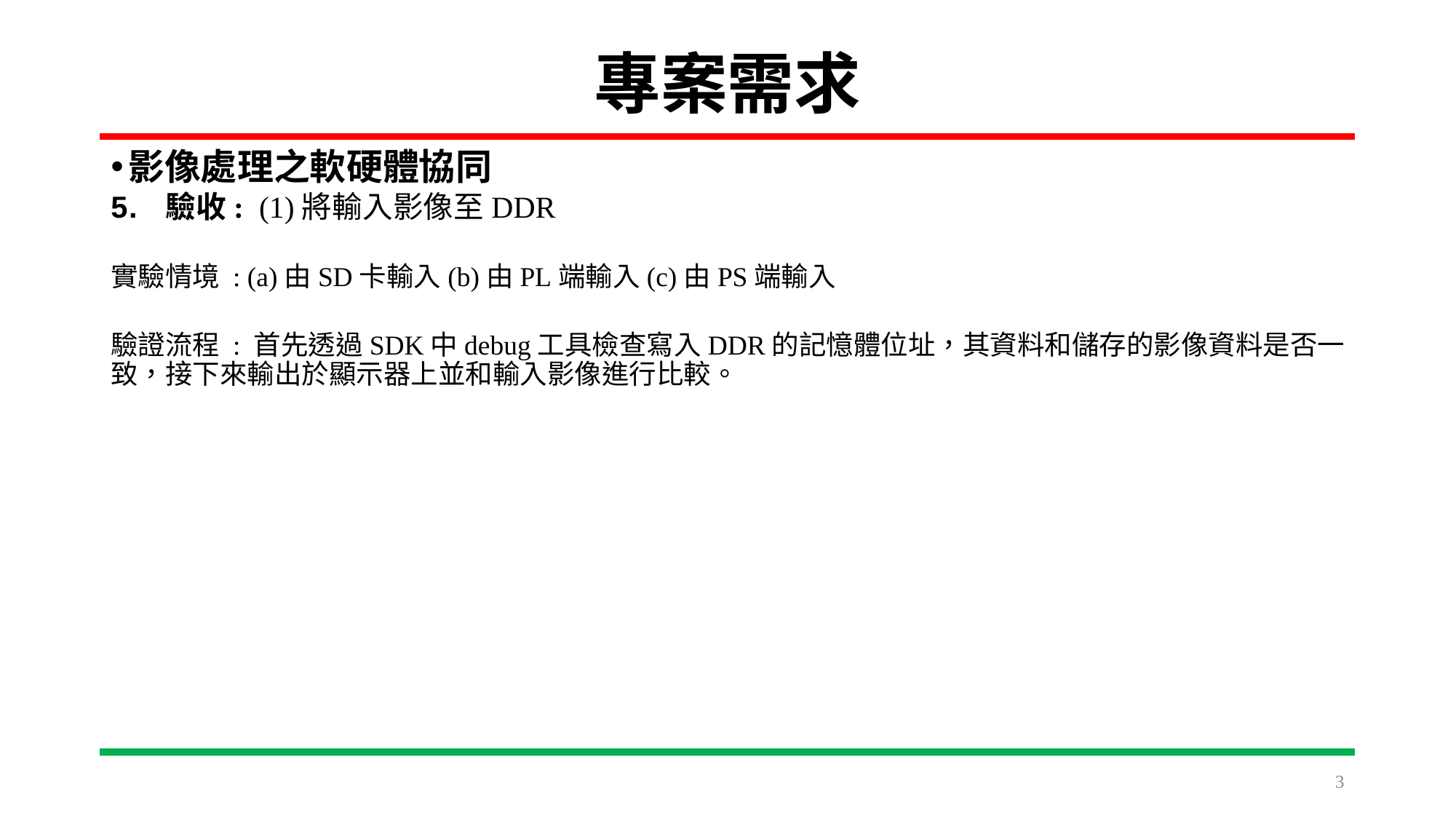

# 專案需求
影像處理之軟硬體協同
驗收:  (1)將輸入影像至DDR

實驗情境 : (a)由SD卡輸入(b)由PL端輸入(c)由PS端輸入

驗證流程 : 首先透過SDK中debug工具檢查寫入DDR的記憶體位址，其資料和儲存的影像資料是否一致，接下來輸出於顯示器上並和輸入影像進行比較。

3